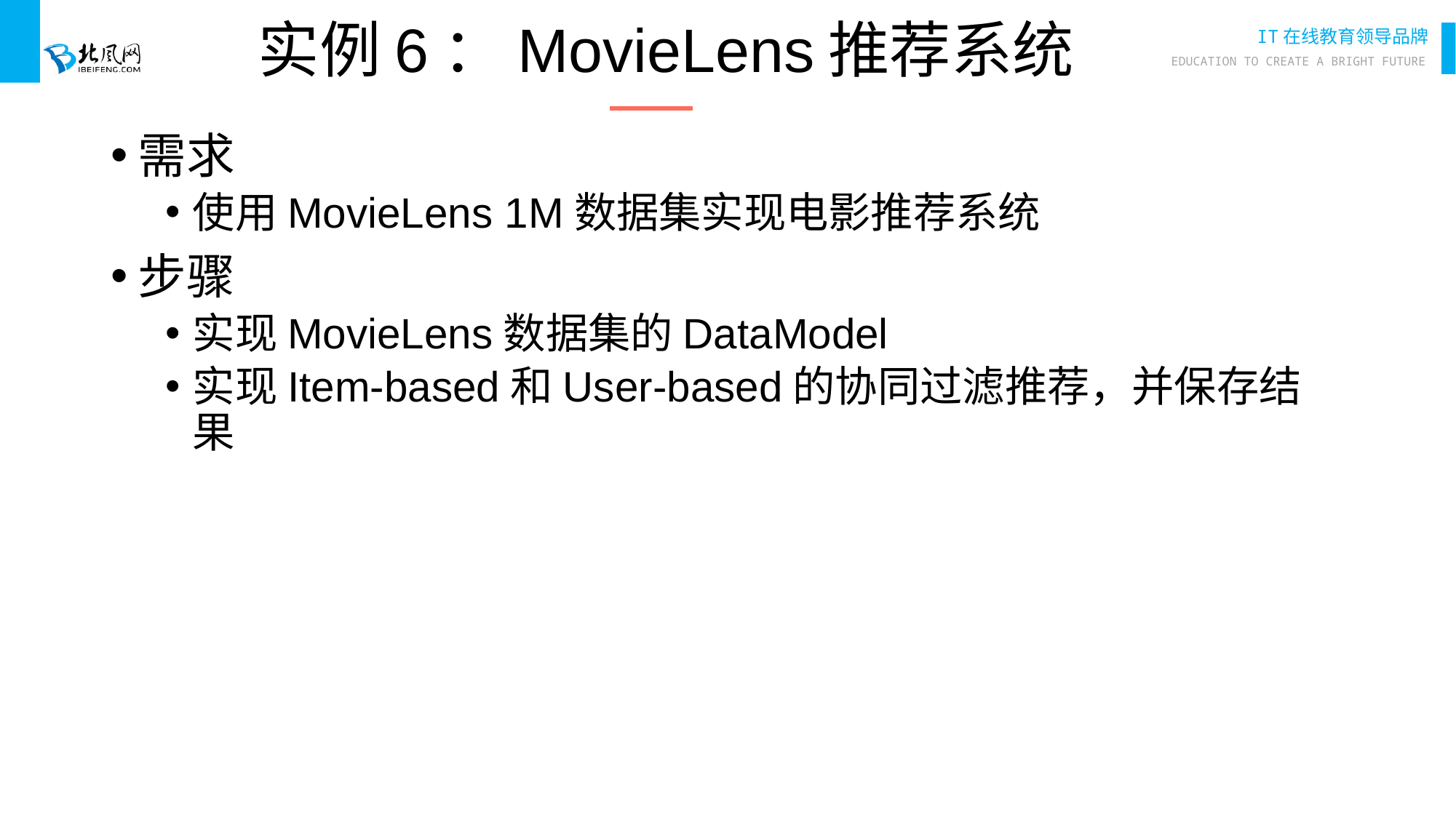

# 实例6：MovieLens推荐系统
需求
使用MovieLens 1M数据集实现电影推荐系统
步骤
实现MovieLens数据集的DataModel
实现Item-based和User-based的协同过滤推荐，并保存结果